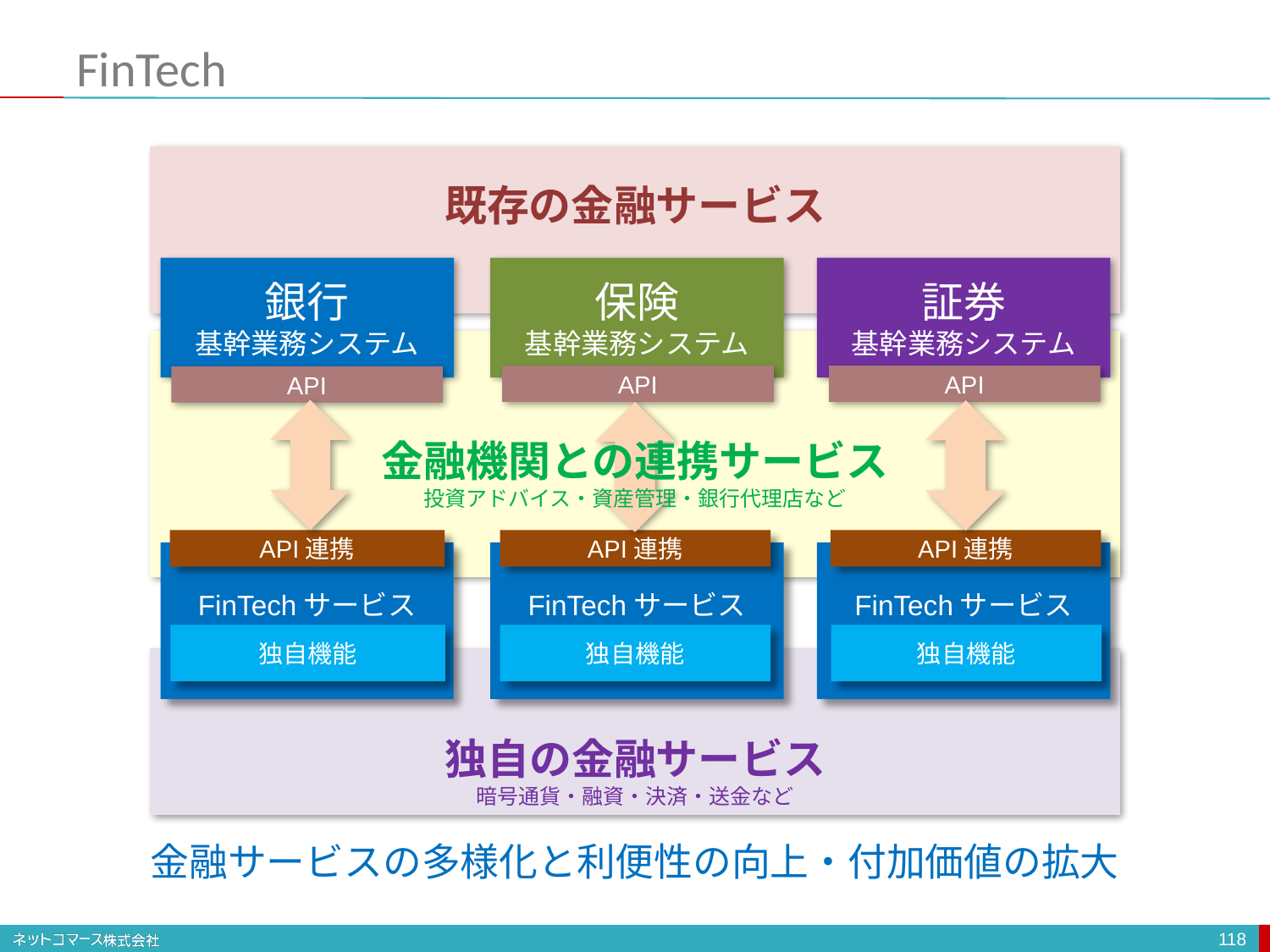

# FinTech
既存の金融サービス

銀行
基幹業務システム
保険
基幹業務システム
証券
基幹業務システム

API
API
API

金融機関との連携サービス
投資アドバイス・資産管理・銀行代理店など
API連携
API連携
API連携
FinTechサービス

FinTechサービス

FinTechサービス

独自機能
独自機能
独自機能
独自の金融サービス
暗号通貨・融資・決済・送金など
金融サービスの多様化と利便性の向上・付加価値の拡大
118